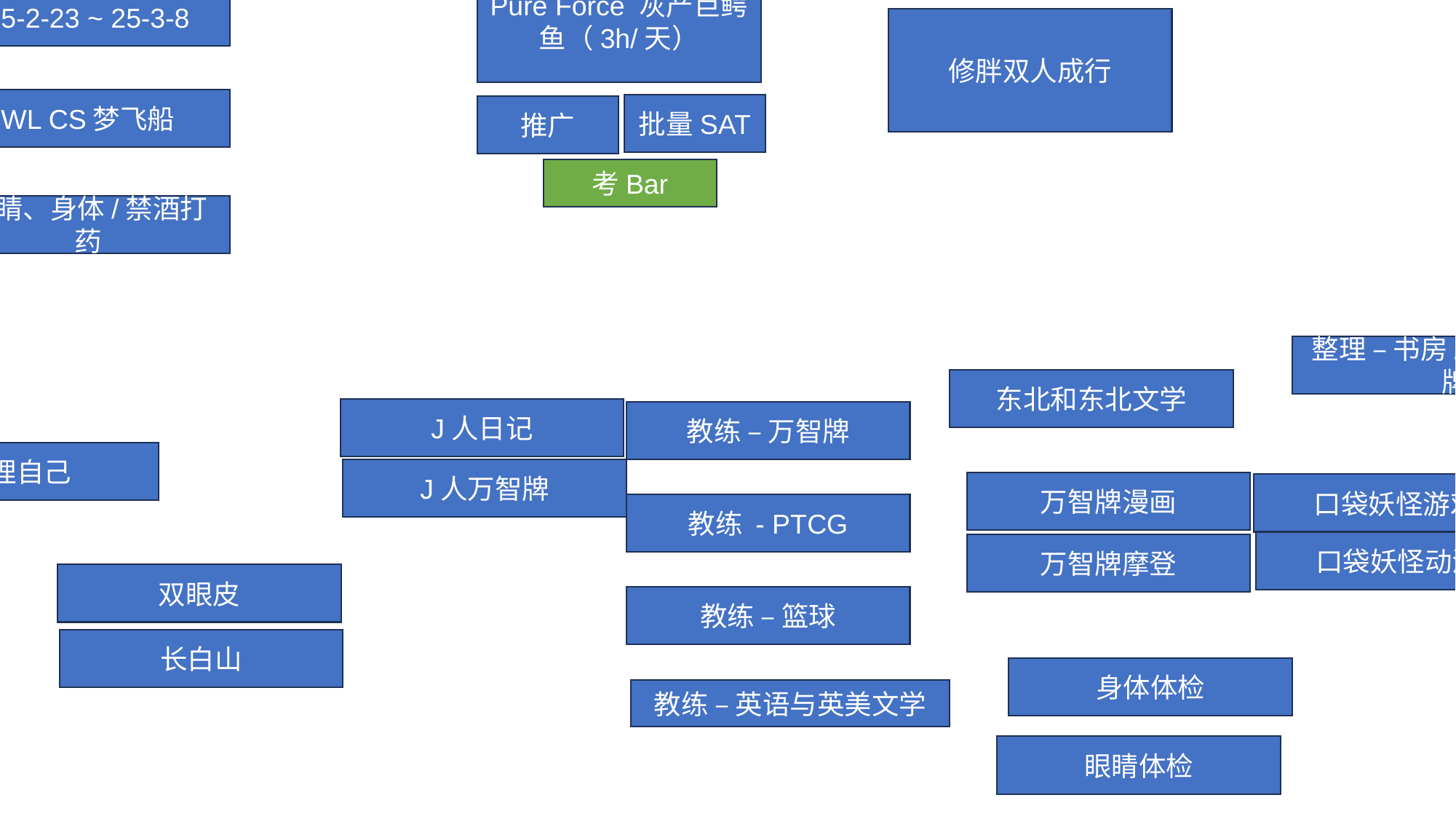

平静，禅意，对战
Pure Force 灰产巨鳄鱼（3h/天）
25-2-23 ~ 25-3-8
不执行
修胖双人成行
卧铺（kawari sex）
WL CS梦飞船
批量SAT
推广
家庭Bar
考Bar
眼睛、身体/禁酒打药
整理 – 书房/文艺/万智牌
东北和东北文学
J人日记
教练 – 万智牌
音乐，发哥，创造
清理自己
J人万智牌
万智牌漫画
口袋妖怪游戏
教练 - PTCG
口袋妖怪动漫
万智牌摩登
双眼皮
教练 – 篮球
长白山
身体体检
教练 – 英语与英美文学
眼睛体检